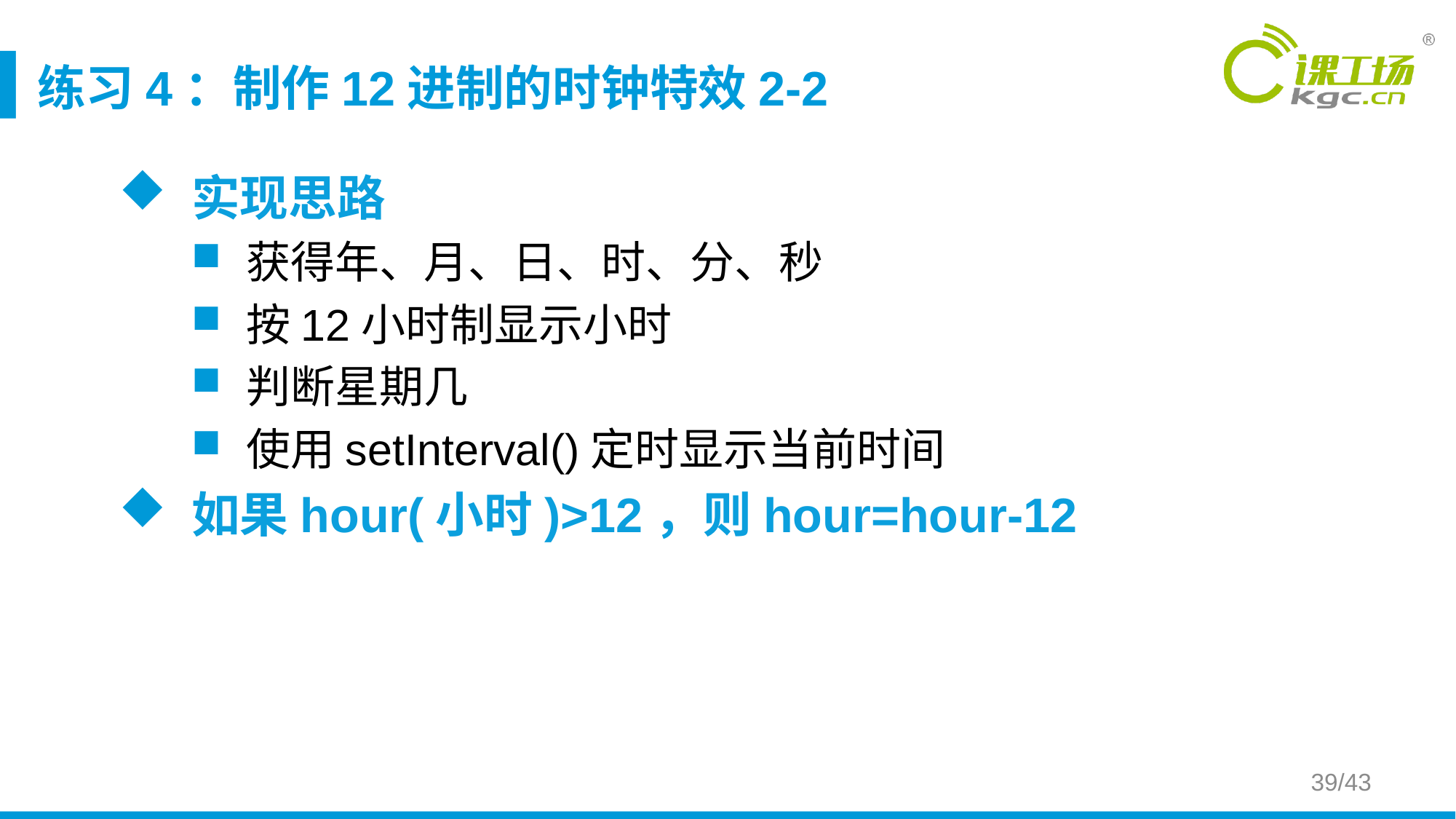

# 练习4：制作12进制的时钟特效2-2
实现思路
获得年、月、日、时、分、秒
按12小时制显示小时
判断星期几
使用setInterval()定时显示当前时间
如果hour(小时)>12，则hour=hour-12

39/43